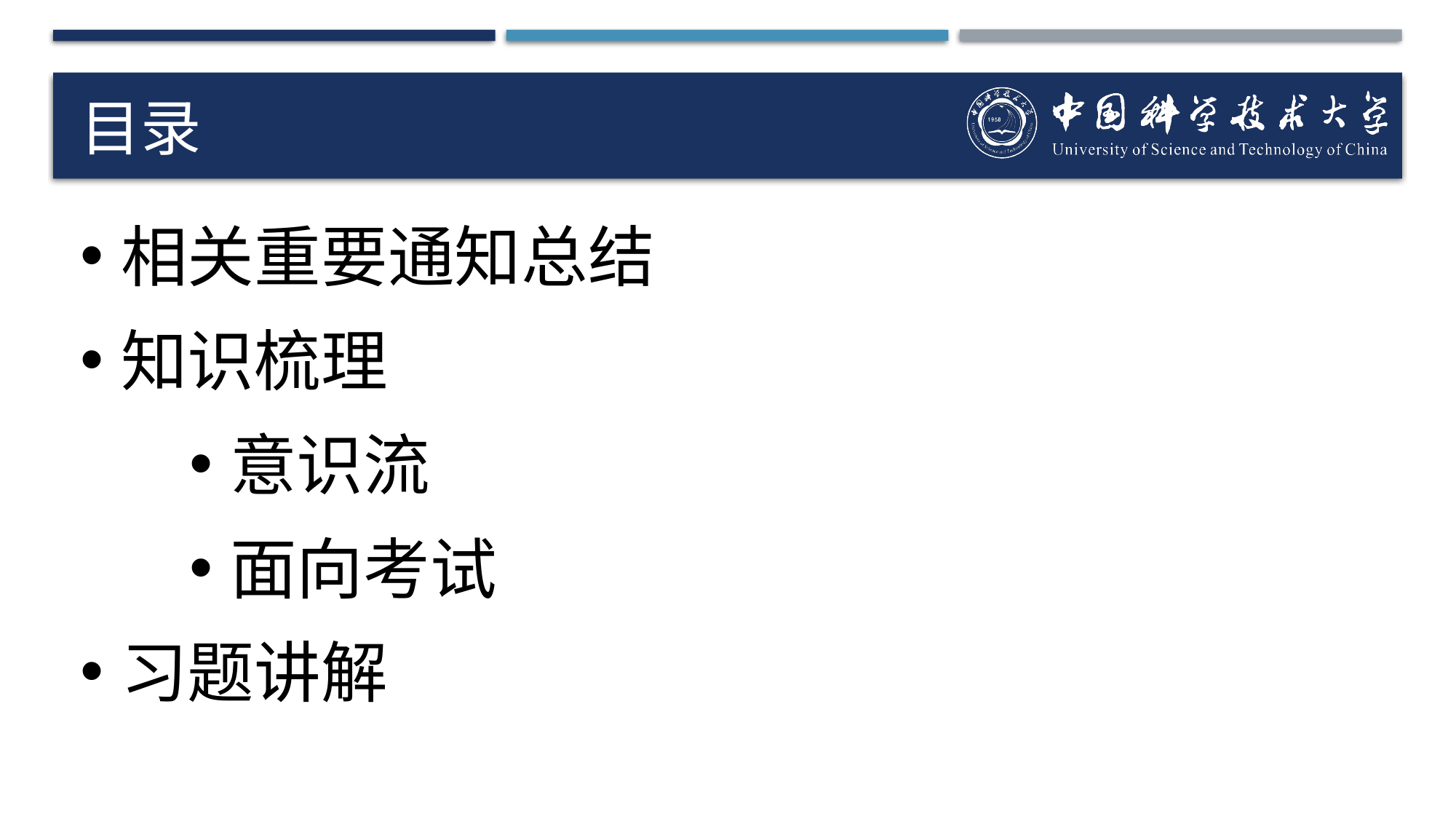

# 目录
相关重要通知总结
知识梳理
意识流
面向考试
习题讲解